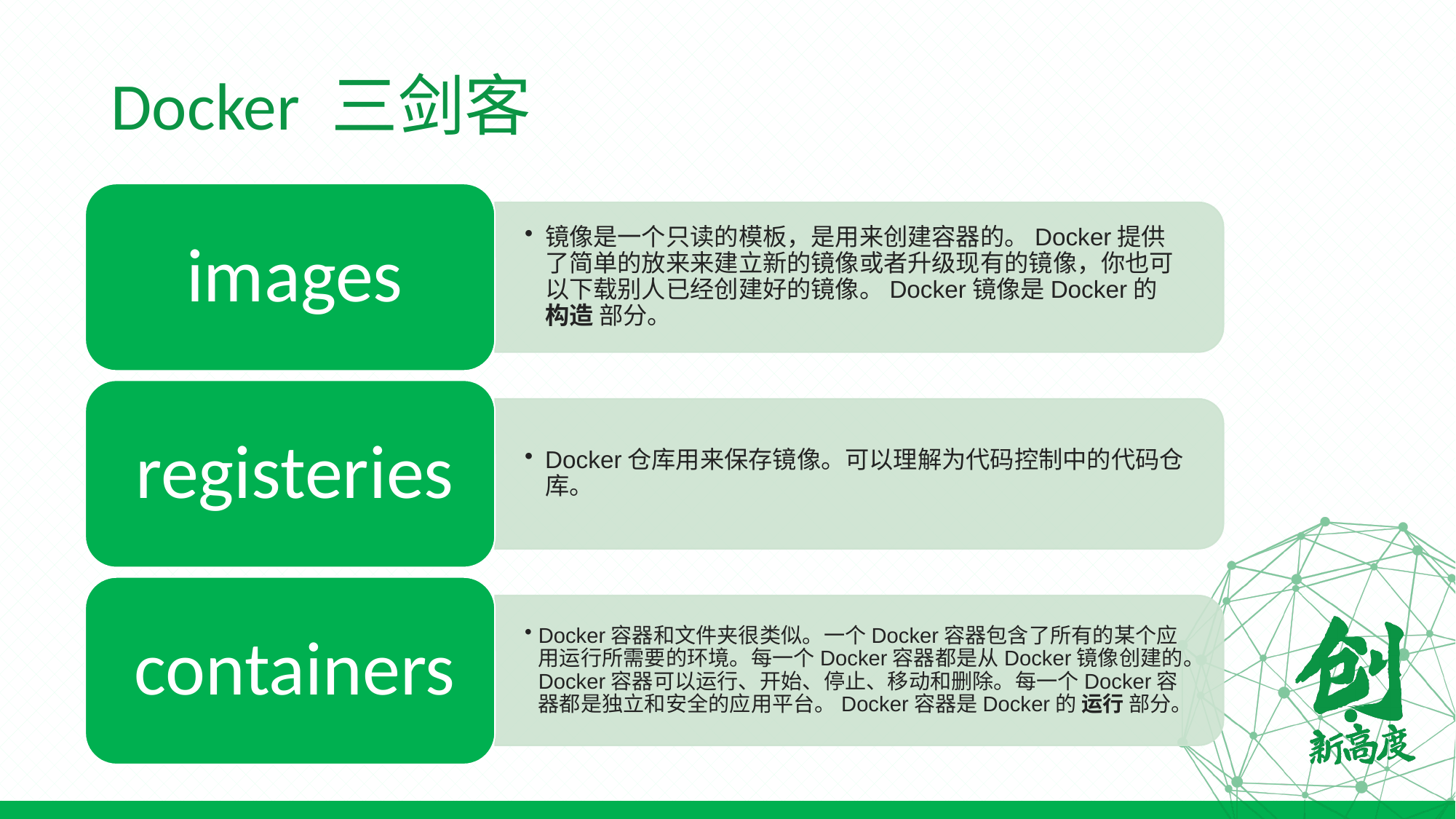

# Docker 三剑客
镜像是一个只读的模板，是用来创建容器的。Docker提供了简单的放来来建立新的镜像或者升级现有的镜像，你也可以下载别人已经创建好的镜像。Docker镜像是Docker的 构造 部分。
images
Docker仓库用来保存镜像。可以理解为代码控制中的代码仓库。
registeries
Docker容器和文件夹很类似。一个Docker容器包含了所有的某个应用运行所需要的环境。每一个Docker容器都是从Docker镜像创建的。Docker容器可以运行、开始、停止、移动和删除。每一个Docker容器都是独立和安全的应用平台。Docker容器是Docker的 运行 部分。
containers